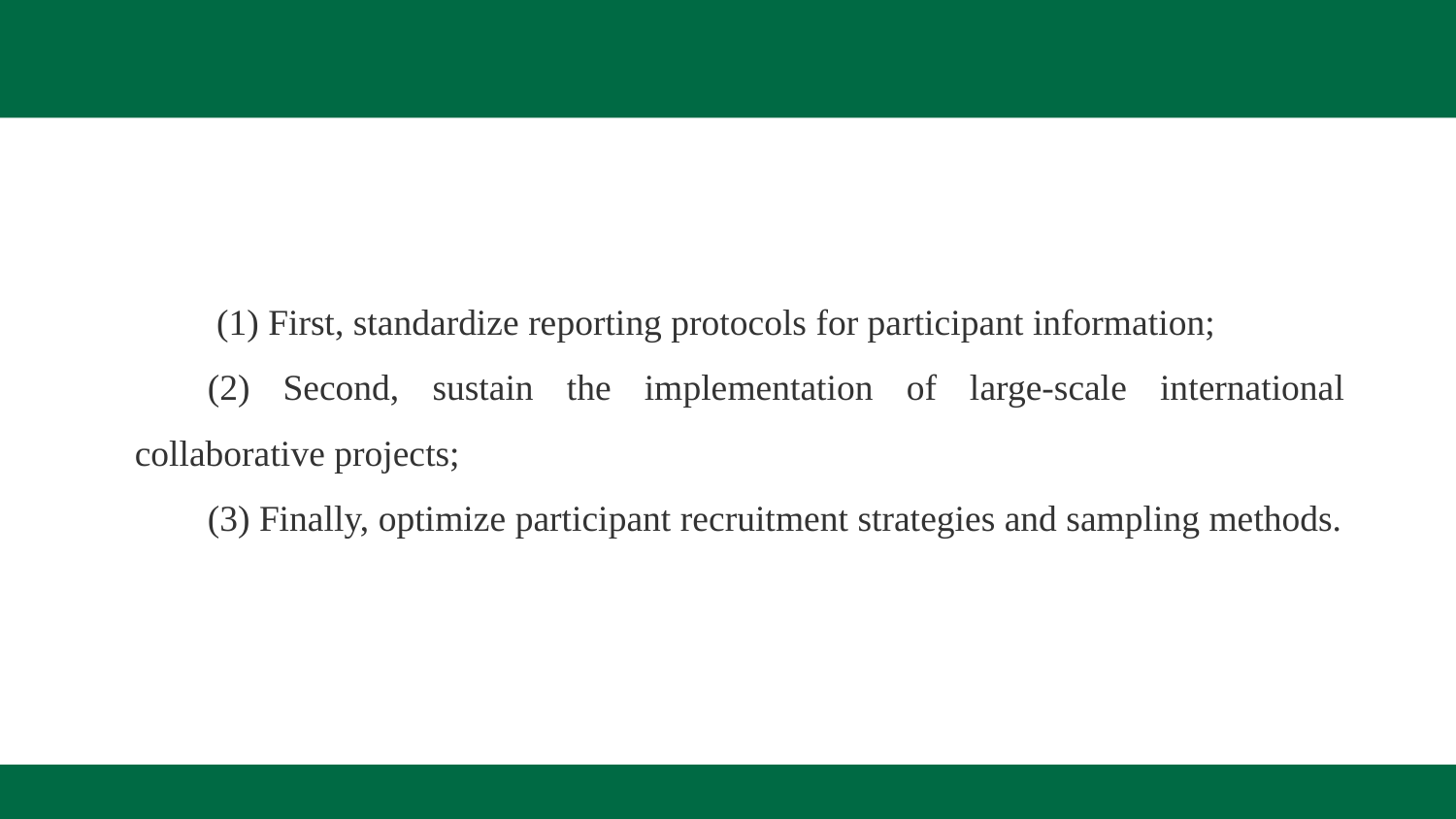

Research background
 (1) First, standardize reporting protocols for participant information;
(2) Second, sustain the implementation of large-scale international collaborative projects;
(3) Finally, optimize participant recruitment strategies and sampling methods.

华中师范大学研究生会